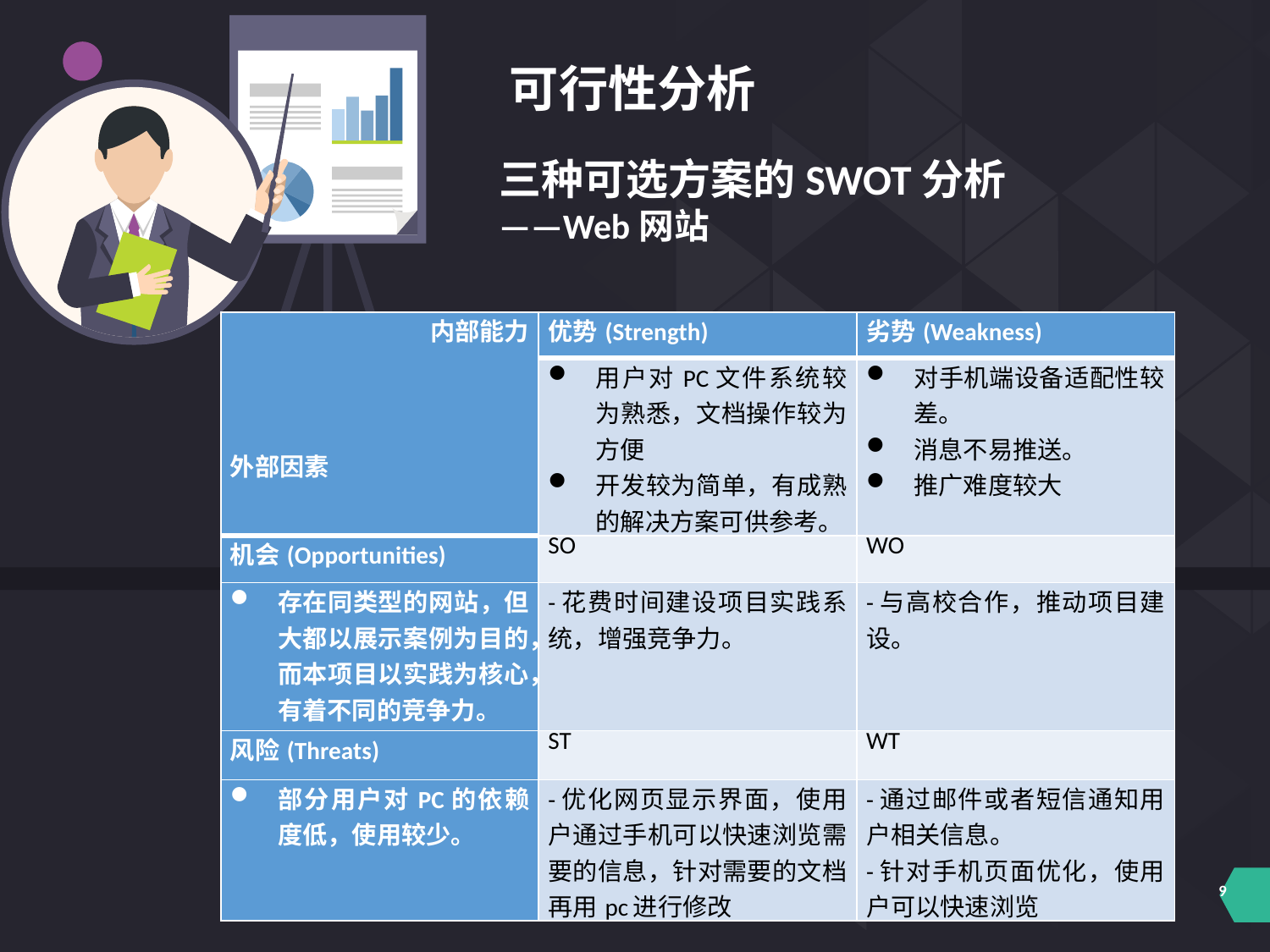

可行性分析

三种可选方案的SWOT分析
——Web网站
| 内部能力         外部因素 | 优势(Strength) | 劣势(Weakness) |
| --- | --- | --- |
|  | 用户对PC文件系统较为熟悉，文档操作较为方便 开发较为简单，有成熟的解决方案可供参考。 | 对手机端设备适配性较差。 消息不易推送。 推广难度较大 |
| 机会(Opportunities) | SO | WO |
| 存在同类型的网站，但大都以展示案例为目的，而本项目以实践为核心，有着不同的竞争力。 PC端网页框架成熟。 | -花费时间建设项目实践系统，增强竞争力。 | -与高校合作，推动项目建设。 |
| 风险(Threats) | ST | WT |
| 部分用户对PC的依赖度低，使用较少。 | -优化网页显示界面，使用户通过手机可以快速浏览需要的信息，针对需要的文档再用pc进行修改 | -通过邮件或者短信通知用户相关信息。 -针对手机页面优化，使用户可以快速浏览 |